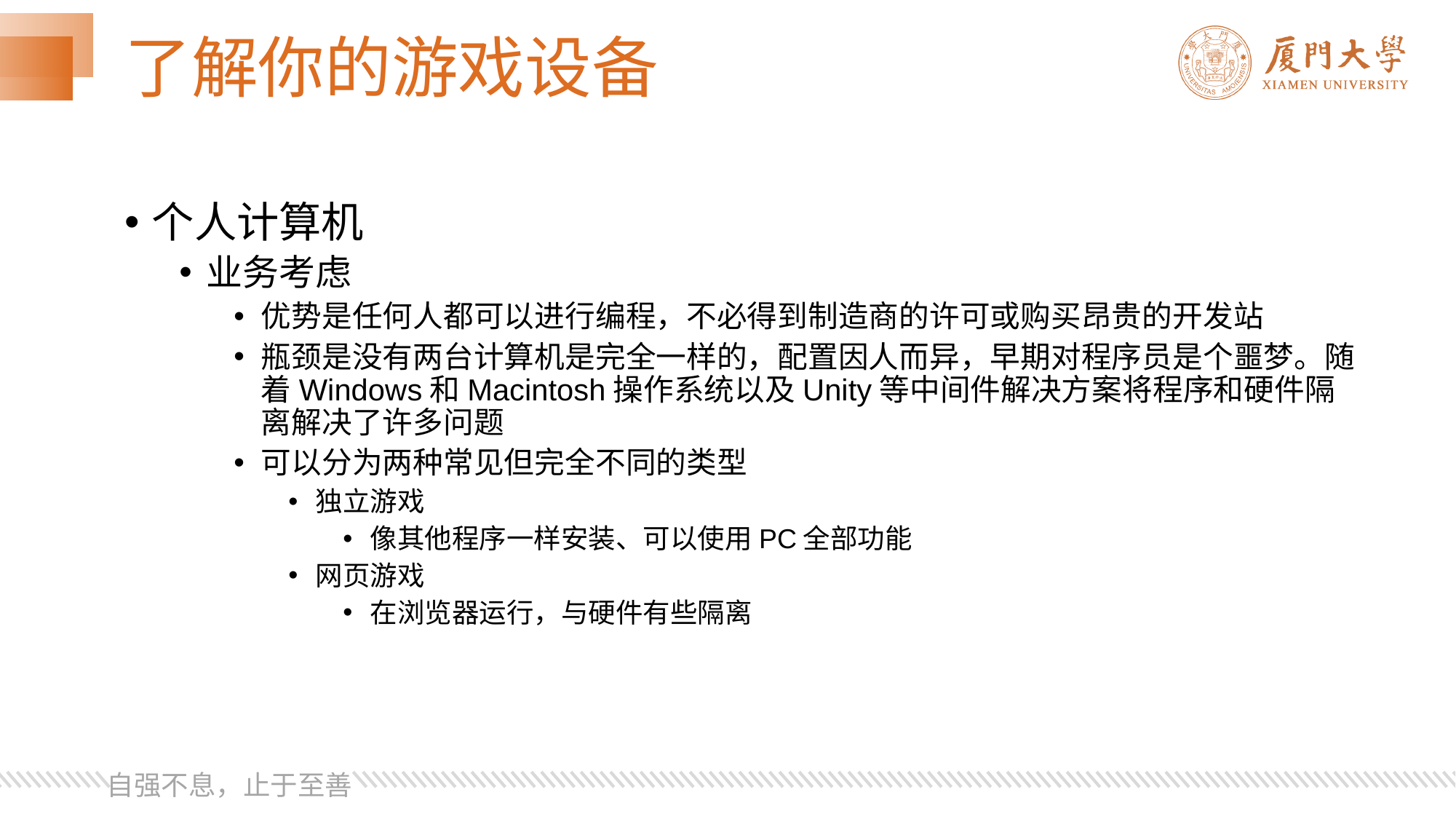

# 了解你的游戏设备
个人计算机
业务考虑
优势是任何人都可以进行编程，不必得到制造商的许可或购买昂贵的开发站
瓶颈是没有两台计算机是完全一样的，配置因人而异，早期对程序员是个噩梦。随着Windows和Macintosh操作系统以及Unity等中间件解决方案将程序和硬件隔离解决了许多问题
可以分为两种常见但完全不同的类型
独立游戏
像其他程序一样安装、可以使用PC全部功能
网页游戏
在浏览器运行，与硬件有些隔离